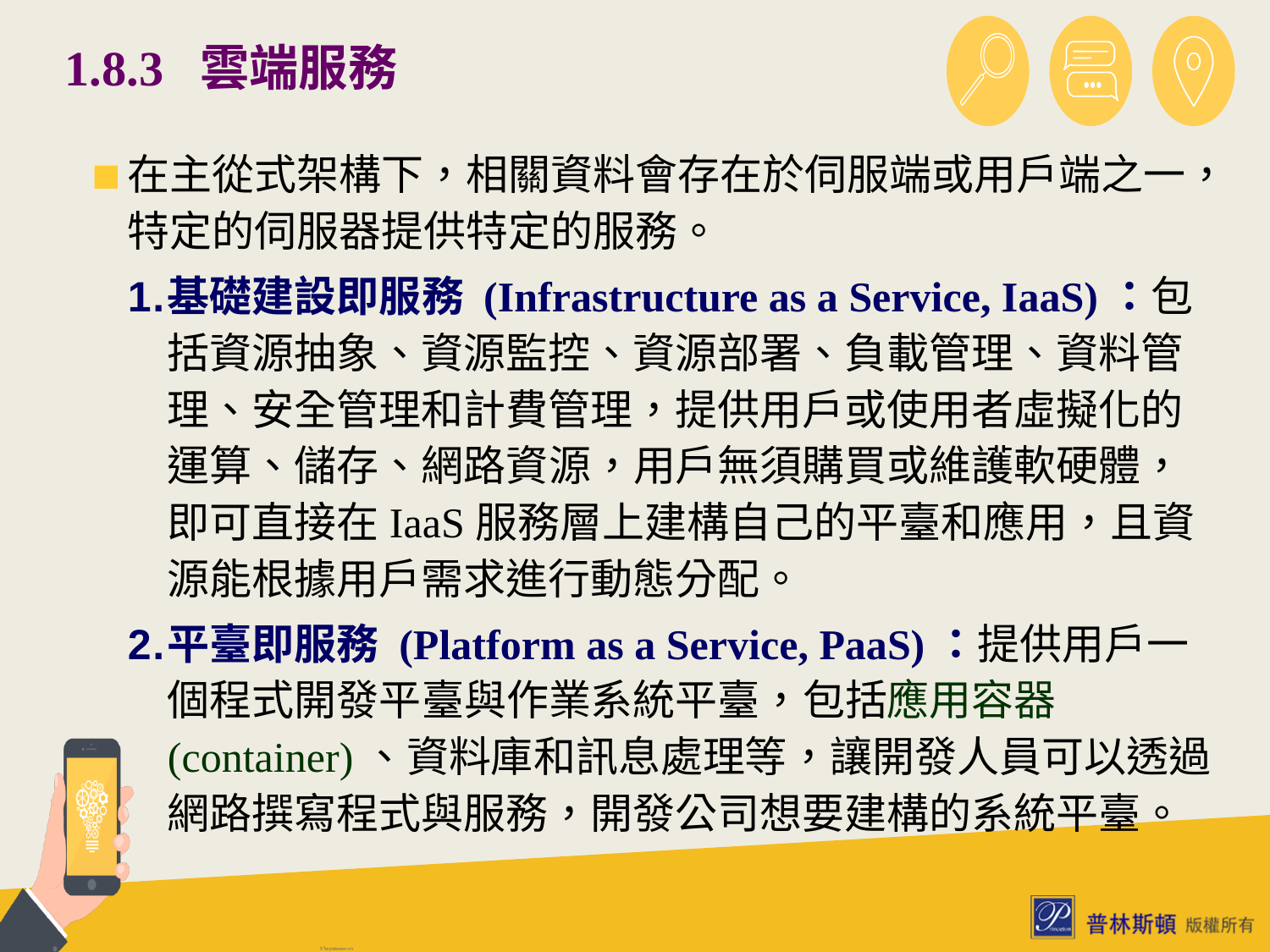

# 1.8.3  雲端服務
在主從式架構下，相關資料會存在於伺服端或用戶端之一，特定的伺服器提供特定的服務。
基礎建設即服務 (Infrastructure as a Service, IaaS)：包括資源抽象、資源監控、資源部署、負載管理、資料管理、安全管理和計費管理，提供用戶或使用者虛擬化的運算、儲存、網路資源，用戶無須購買或維護軟硬體，即可直接在IaaS服務層上建構自己的平臺和應用，且資源能根據用戶需求進行動態分配。
平臺即服務 (Platform as a Service, PaaS)：提供用戶一個程式開發平臺與作業系統平臺，包括應用容器 (container)、資料庫和訊息處理等，讓開發人員可以透過網路撰寫程式與服務，開發公司想要建構的系統平臺。